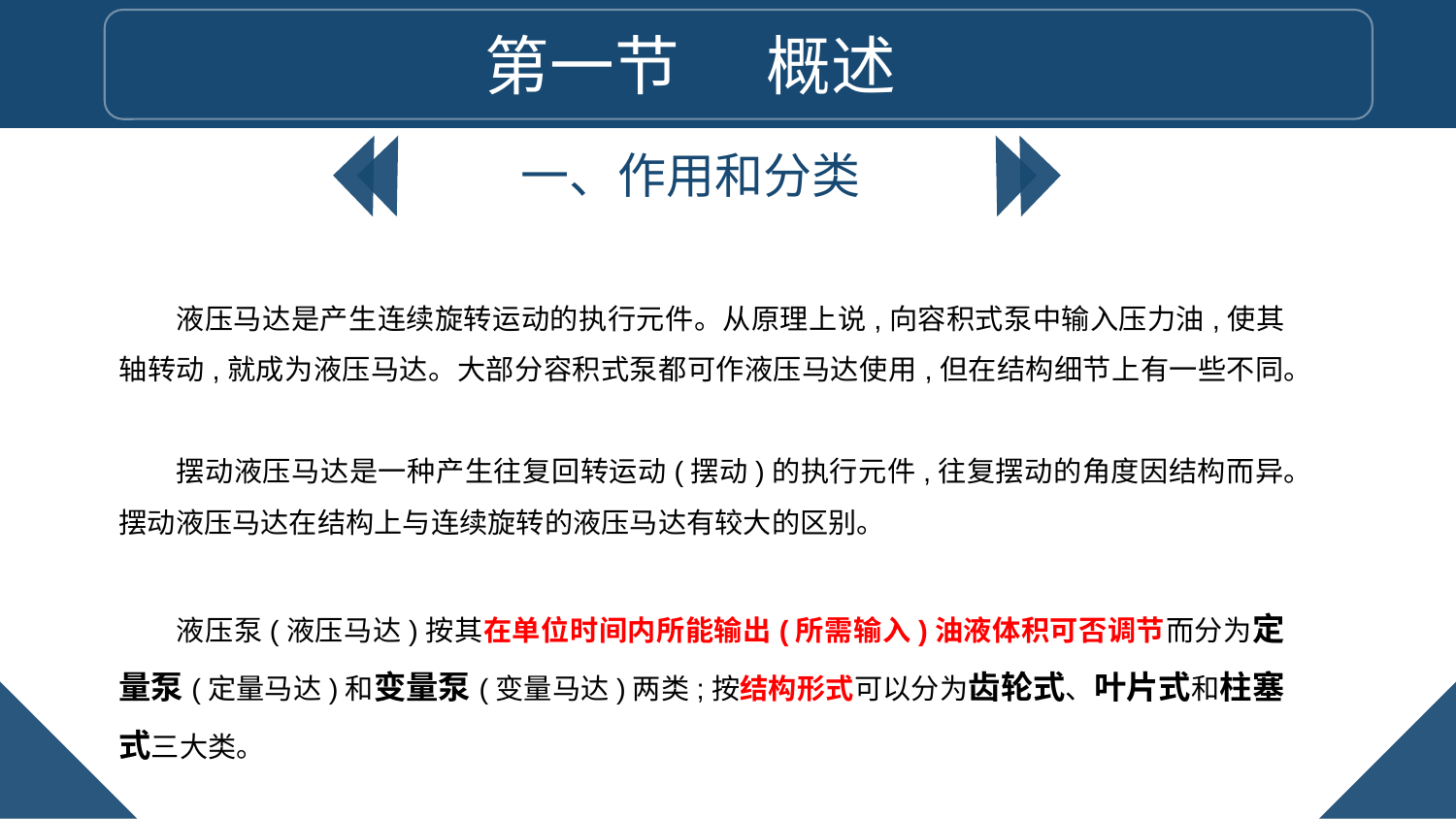

第一节      概述
一、作用和分类

液压马达是产生连续旋转运动的执行元件。从原理上说,向容积式泵中输入压力油,使其轴转动,就成为液压马达。大部分容积式泵都可作液压马达使用,但在结构细节上有一些不同。

摆动液压马达是一种产生往复回转运动(摆动)的执行元件,往复摆动的角度因结构而异。摆动液压马达在结构上与连续旋转的液压马达有较大的区别。

液压泵(液压马达)按其在单位时间内所能输出(所需输入)油液体积可否调节而分为定量泵(定量马达)和变量泵(变量马达)两类;按结构形式可以分为齿轮式、叶片式和柱塞式三大类。